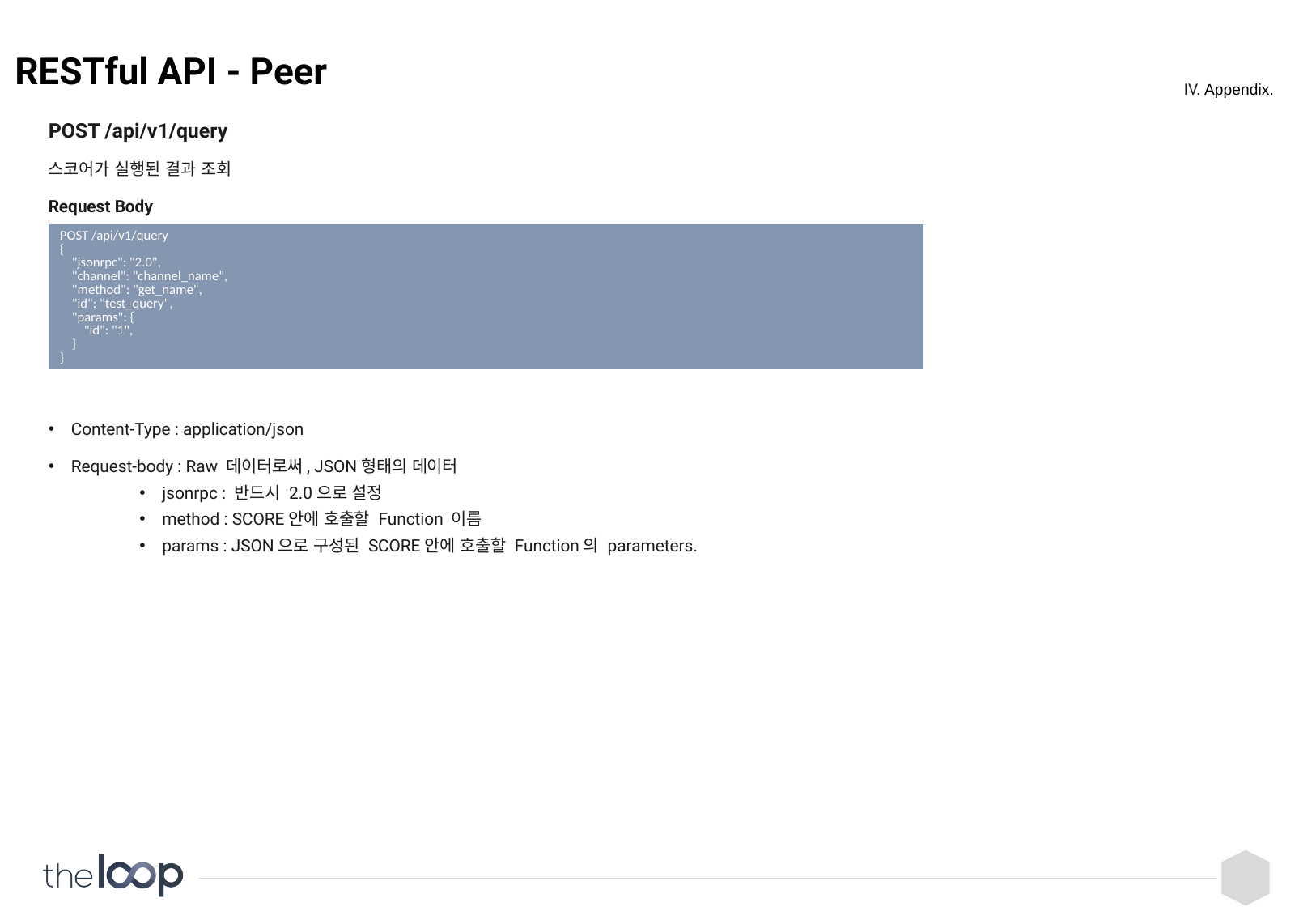

# RESTful API - Peer
IV. Appendix.
POST /api/v1/query
스코어가 실행된 결과 조회
Request Body

Content-Type : application/json
Request-body : Raw 데이터로써, JSON형태의 데이터
jsonrpc : 반드시 2.0으로 설정
method : SCORE안에 호출할 Function 이름
params : JSON으로 구성된 SCORE안에 호출할 Function의 parameters.

| POST /api/v1/query { "jsonrpc": "2.0", "channel": "channel\_name", "method": "get\_name", "id": "test\_query", "params": { "id": "1", } } |
| --- |